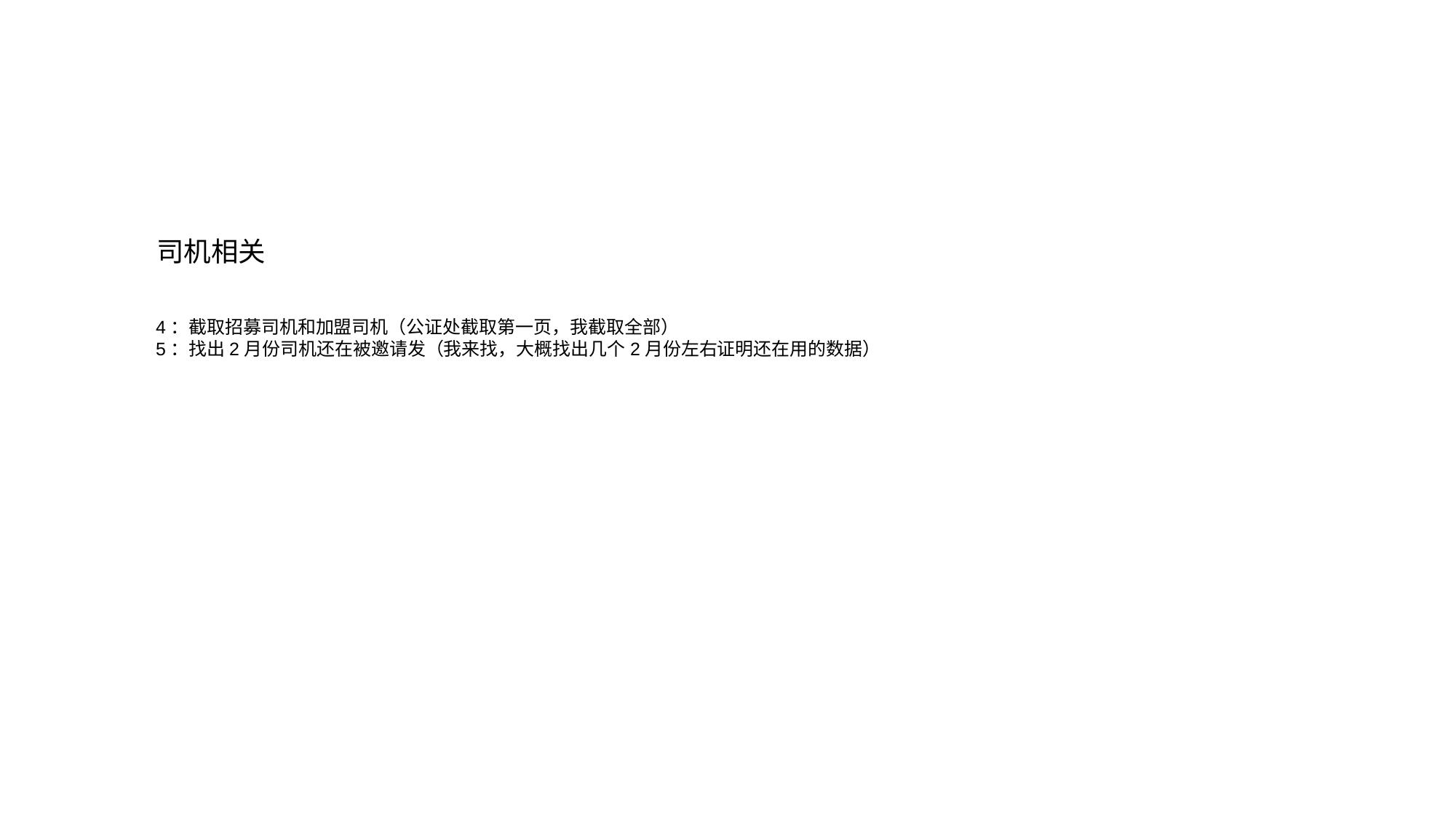

司机相关
4：截取招募司机和加盟司机（公证处截取第一页，我截取全部）
5：找出2月份司机还在被邀请发（我来找，大概找出几个2月份左右证明还在用的数据）